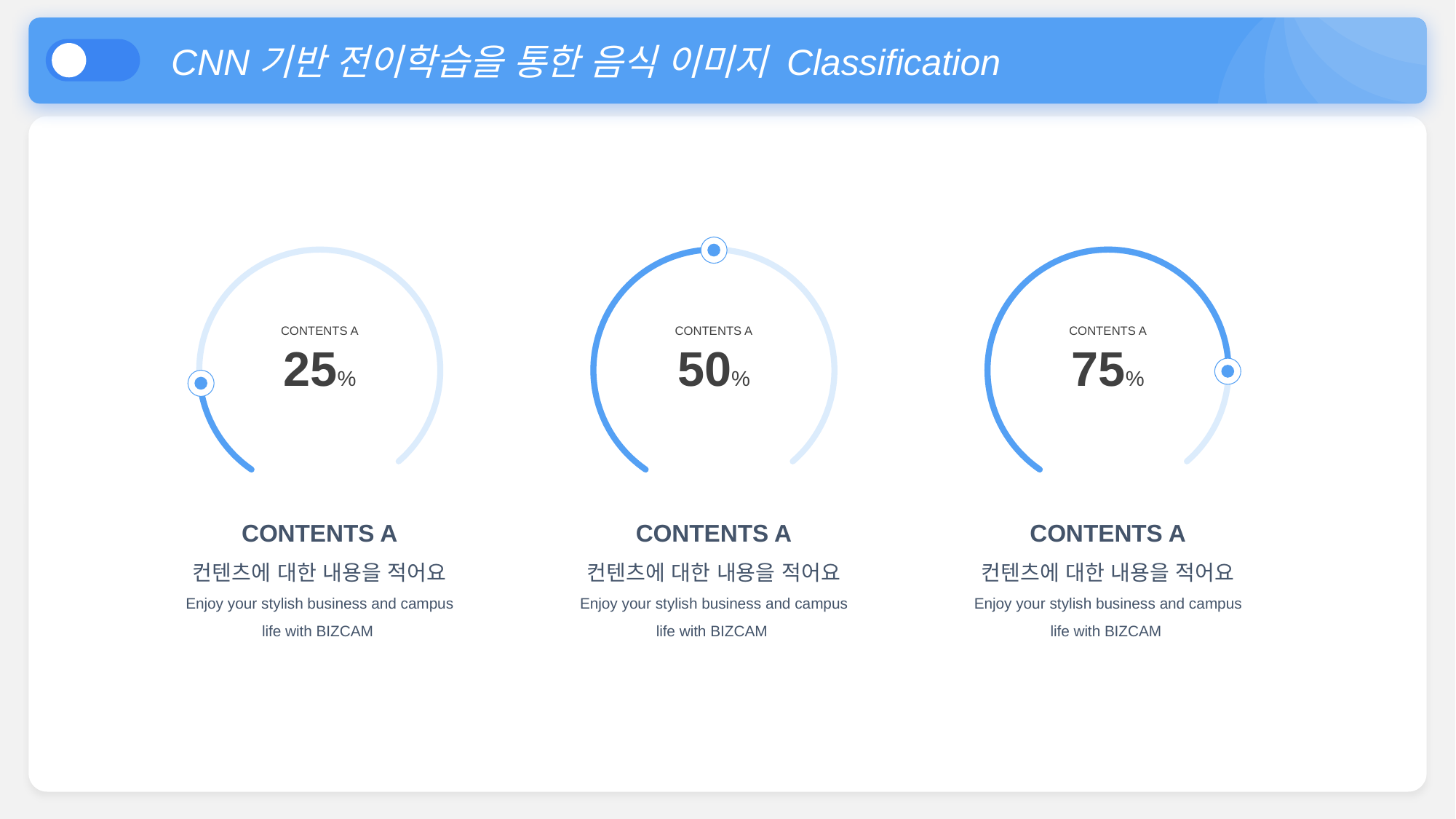

CNN기반 전이학습을 통한 음식 이미지 Classification

CONTENTS A
25%

CONTENTS A
50%

CONTENTS A
75%

CONTENTS A
컨텐츠에 대한 내용을 적어요
Enjoy your stylish business and campus life with BIZCAM
CONTENTS A
컨텐츠에 대한 내용을 적어요
Enjoy your stylish business and campus life with BIZCAM
CONTENTS A
컨텐츠에 대한 내용을 적어요
Enjoy your stylish business and campus life with BIZCAM